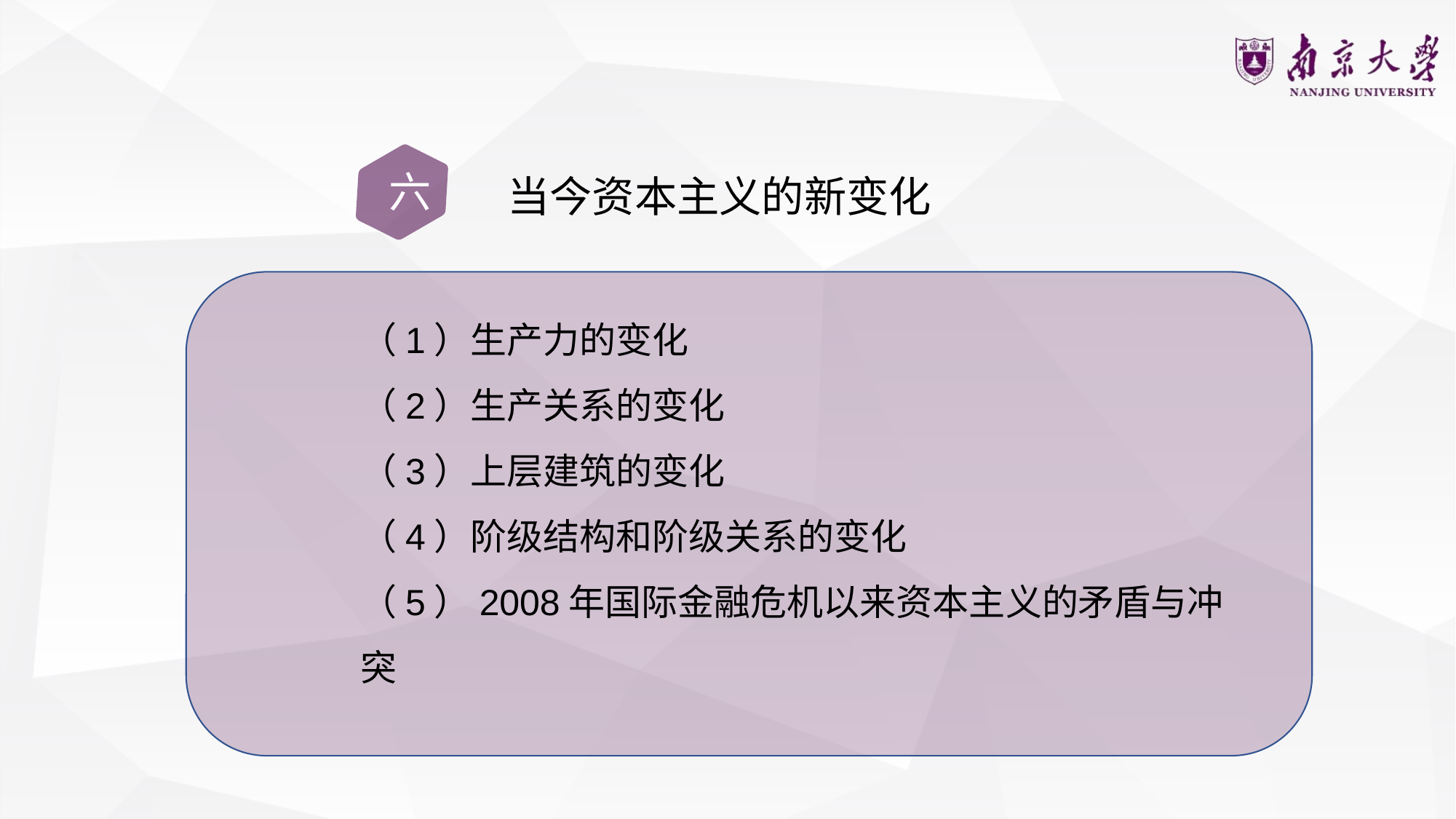

六
当今资本主义的新变化

（1）生产力的变化
（2）生产关系的变化
（3）上层建筑的变化
（4）阶级结构和阶级关系的变化
（5）2008年国际金融危机以来资本主义的矛盾与冲突